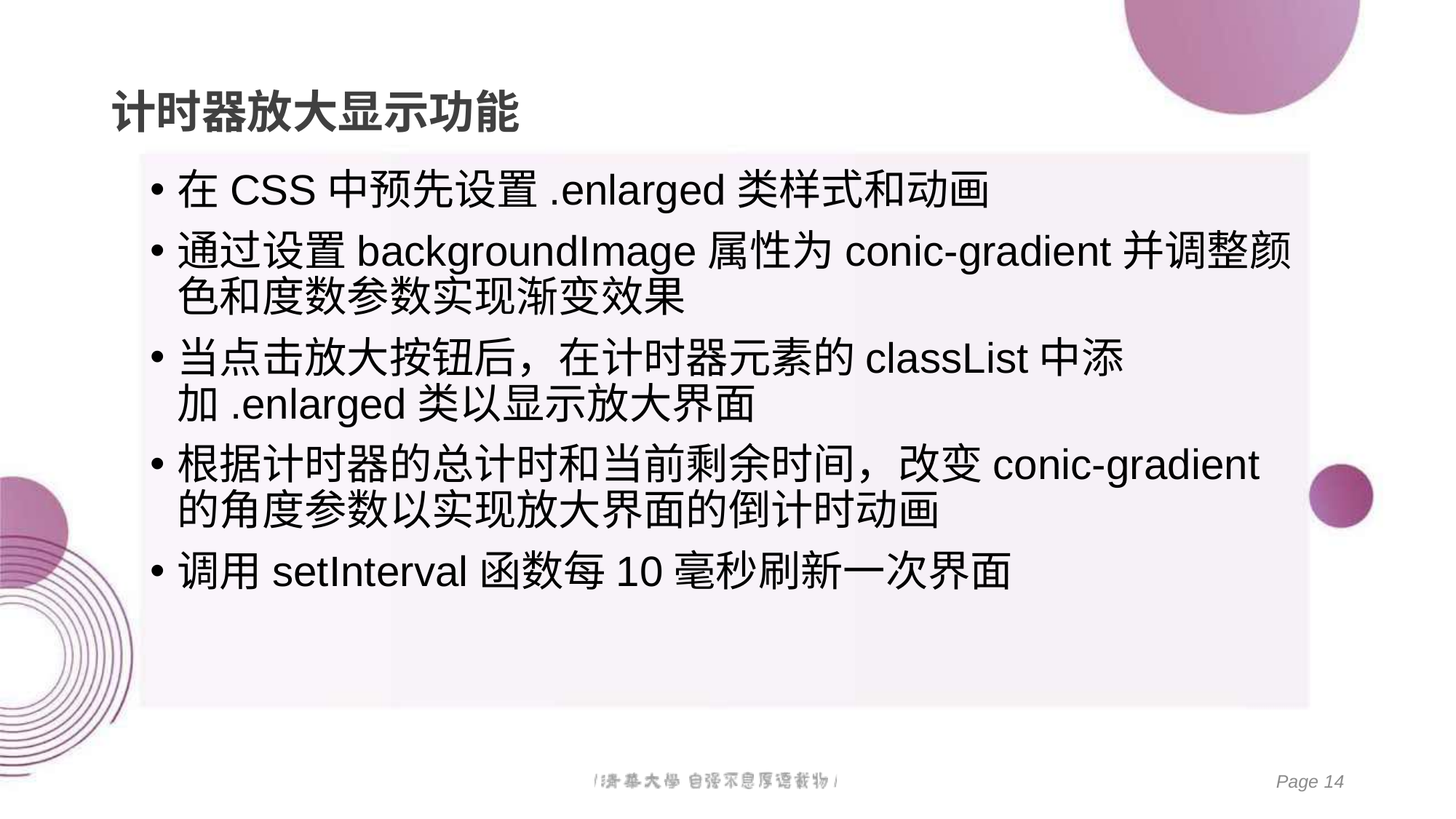

# 计时器放大显示功能
在CSS中预先设置.enlarged类样式和动画
通过设置backgroundImage属性为conic-gradient并调整颜色和度数参数实现渐变效果
当点击放大按钮后，在计时器元素的classList中添加.enlarged类以显示放大界面
根据计时器的总计时和当前剩余时间，改变conic-gradient的角度参数以实现放大界面的倒计时动画
调用setInterval函数每10毫秒刷新一次界面

Page 14